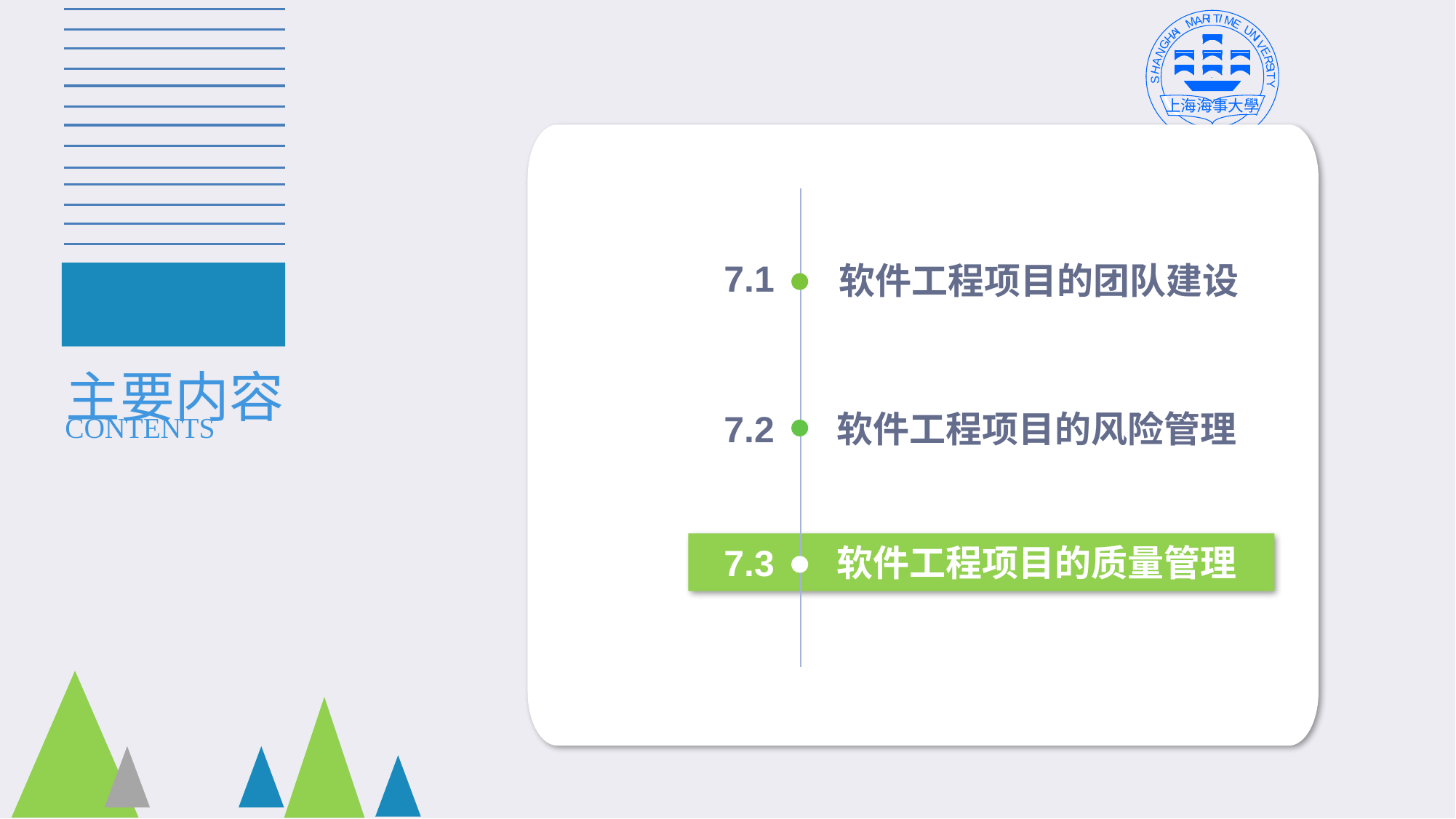

7.1
软件工程项目的团队建设

主要内容
7.2
软件工程项目的风险管理

CONTENTS

7.3
软件工程项目的质量管理

560